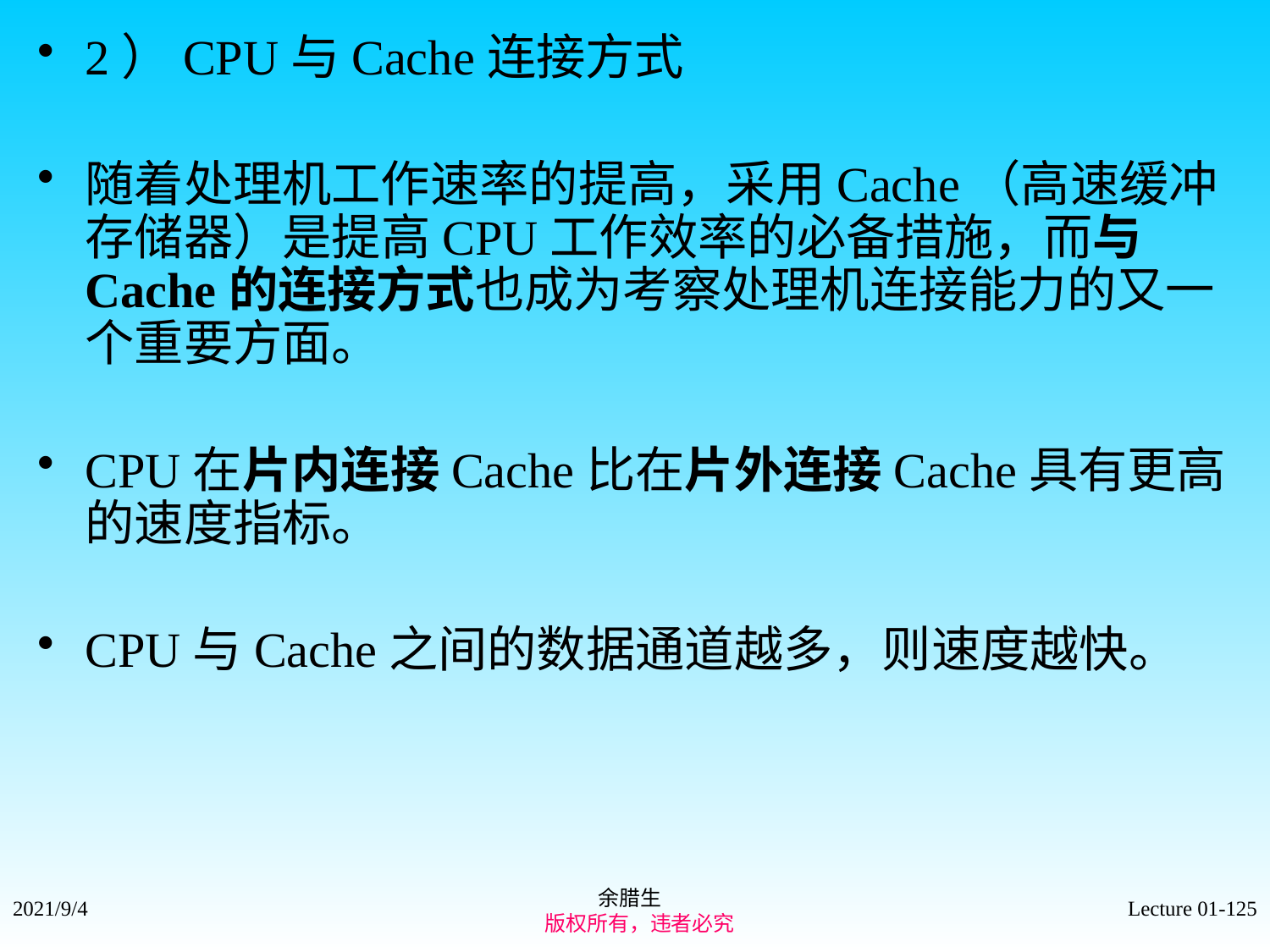

2）CPU与Cache连接方式

随着处理机工作速率的提高，采用Cache（高速缓冲存储器）是提高CPU工作效率的必备措施，而与Cache的连接方式也成为考察处理机连接能力的又一个重要方面。

CPU在片内连接Cache比在片外连接Cache具有更高的速度指标。

CPU与Cache之间的数据通道越多，则速度越快。
余腊生
 版权所有，违者必究
2021/9/4
Lecture 01-125